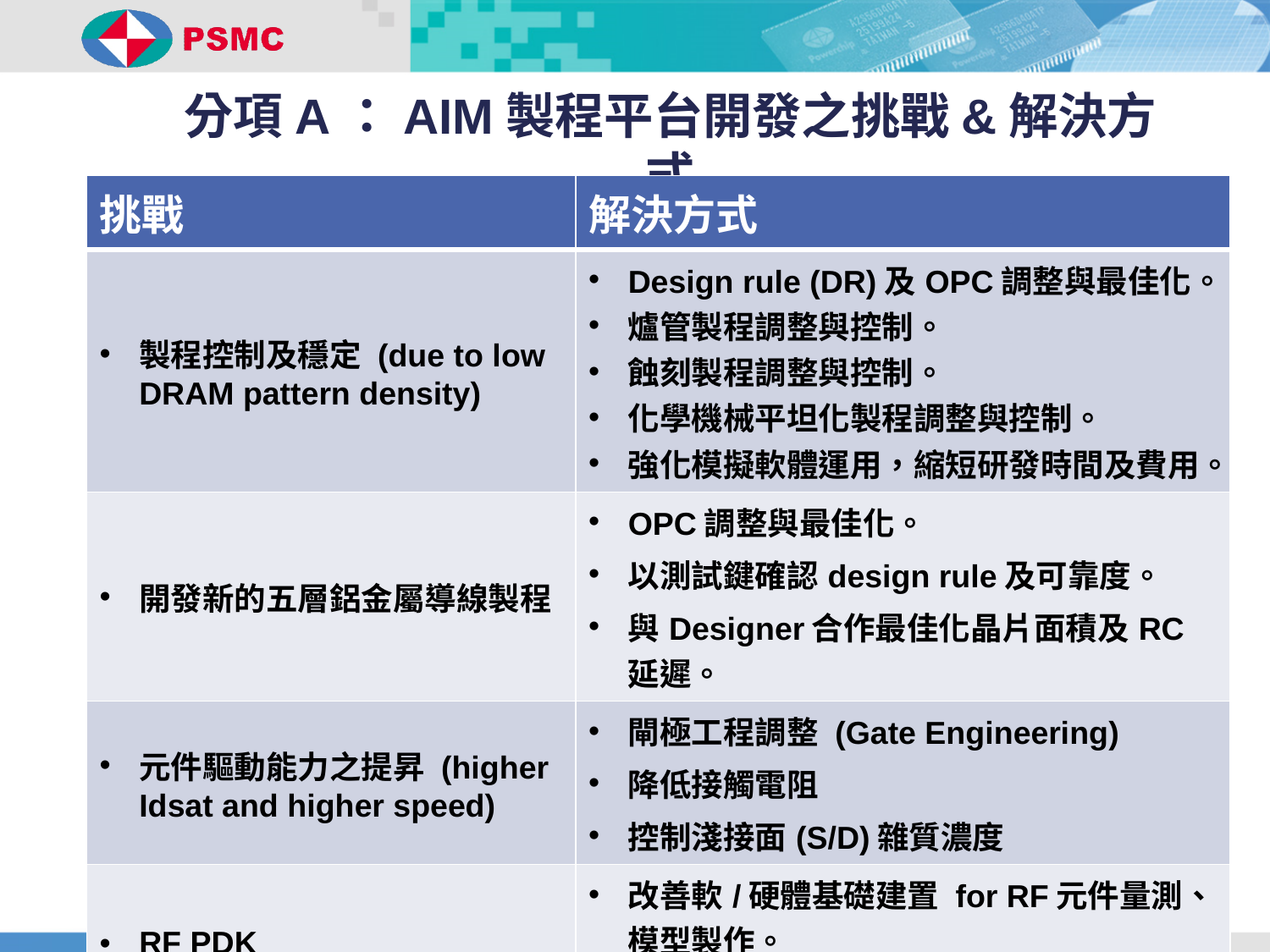

分項A：AIM製程平台開發之挑戰&解決方式

| 挑戰 | 解決方式 |
| --- | --- |
| 製程控制及穩定 (due to low DRAM pattern density) | Design rule (DR)及OPC調整與最佳化。 爐管製程調整與控制。 蝕刻製程調整與控制。 化學機械平坦化製程調整與控制。 強化模擬軟體運用，縮短研發時間及費用。 |
| 開發新的五層鋁金屬導線製程 | OPC調整與最佳化。 以測試鍵確認design rule及可靠度。 與Designer合作最佳化晶片面積及RC延遲。 |
| 元件驅動能力之提昇 (higher Idsat and higher speed) | 閘極工程調整 (Gate Engineering) 降低接觸電阻 控制淺接面(S/D)雜質濃度 |
| RF PDK | 改善軟/硬體基礎建置 for RF元件量測、模型製作。 透過廠商或學術機構咨詢合作加速進度。 |